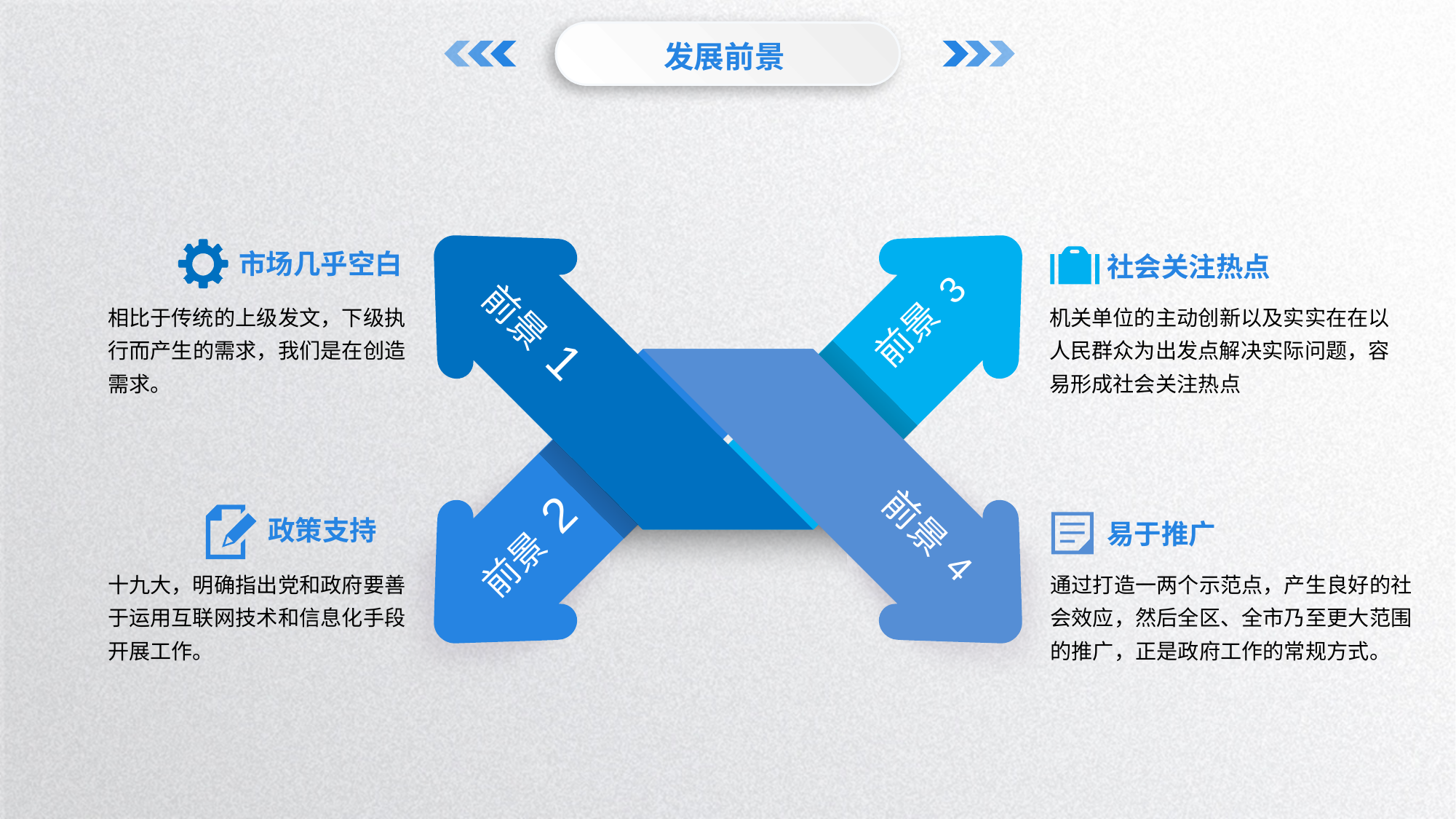

发展前景

市场几乎空白
社会关注热点

相比于传统的上级发文，下级执行而产生的需求，我们是在创造需求。
机关单位的主动创新以及实实在在以人民群众为出发点解决实际问题，容易形成社会关注热点
前景 3
前景 1

前景 4
 政策支持
前景 2
易于推广

十九大，明确指出党和政府要善于运用互联网技术和信息化手段开展工作。
通过打造一两个示范点，产生良好的社会效应，然后全区、全市乃至更大范围的推广，正是政府工作的常规方式。